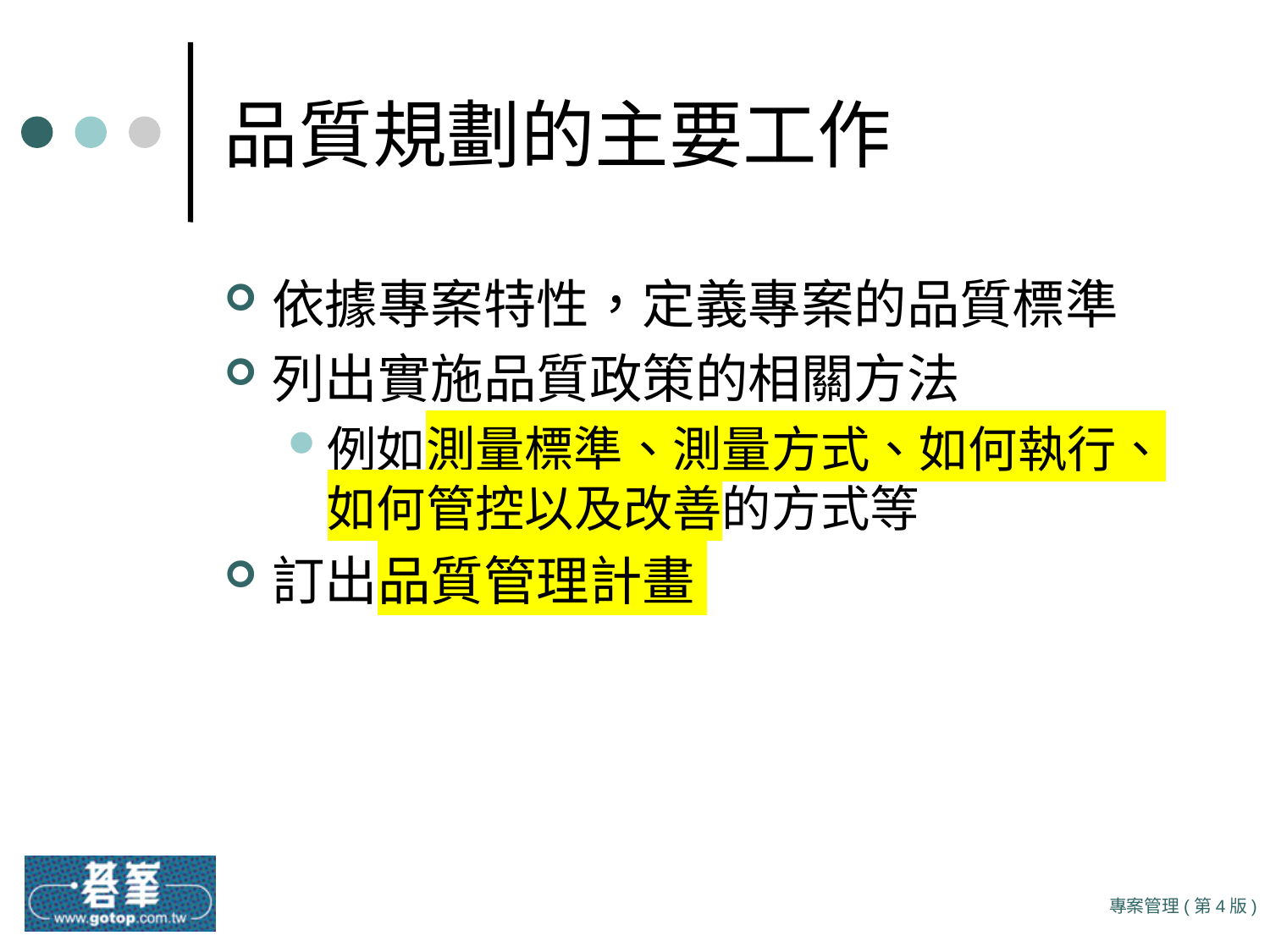

# 品質規劃的主要工作
依據專案特性，定義專案的品質標準
列出實施品質政策的相關方法
例如測量標準、測量方式、如何執行、如何管控以及改善的方式等
訂出品質管理計畫
專案管理(第4版)